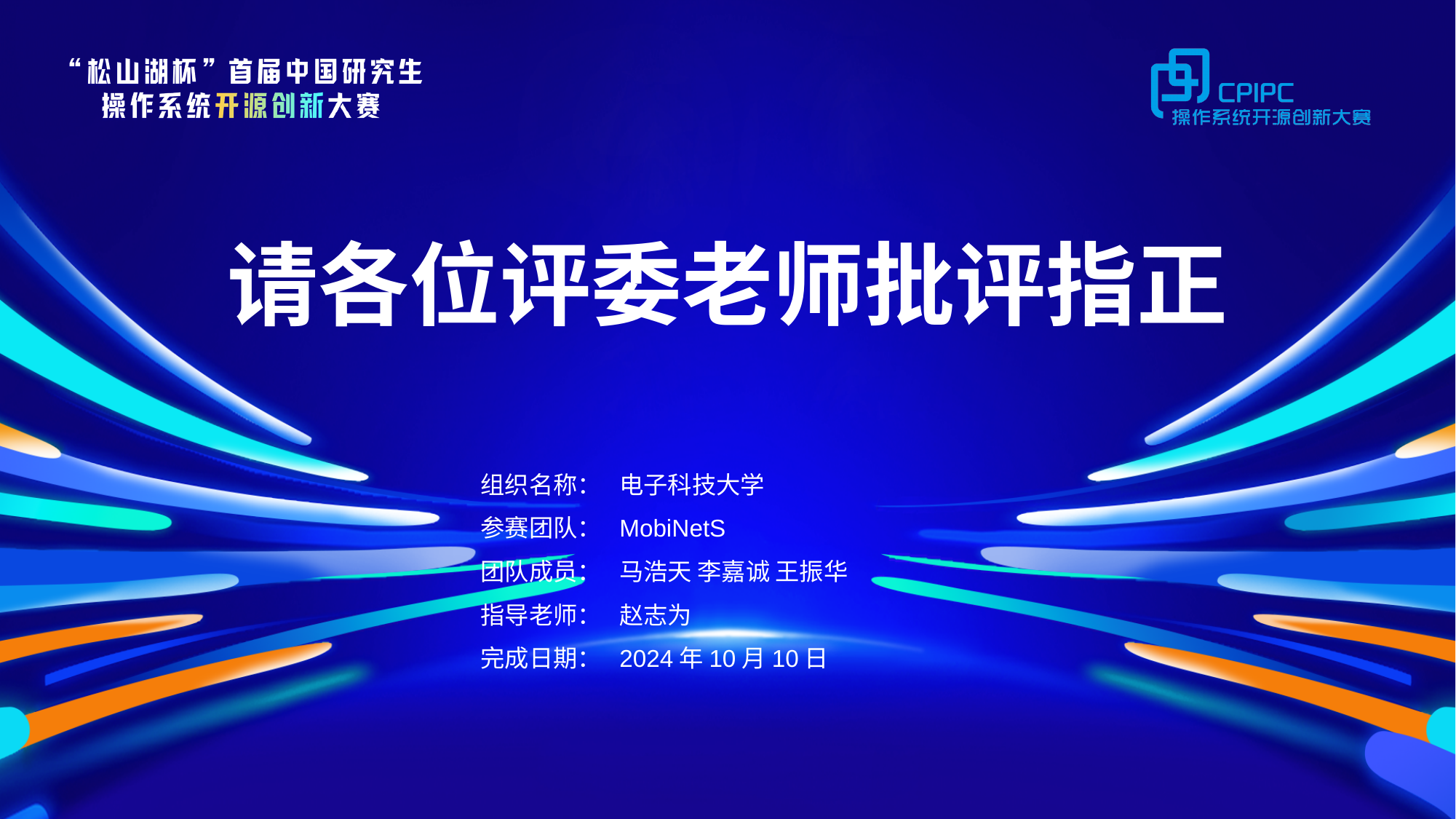

# 请各位评委老师批评指正
组织名称：
电子科技大学
MobiNetS
参赛团队：
团队成员：
马浩天 李嘉诚 王振华
赵志为
指导老师：
2024年10月10日
完成日期：